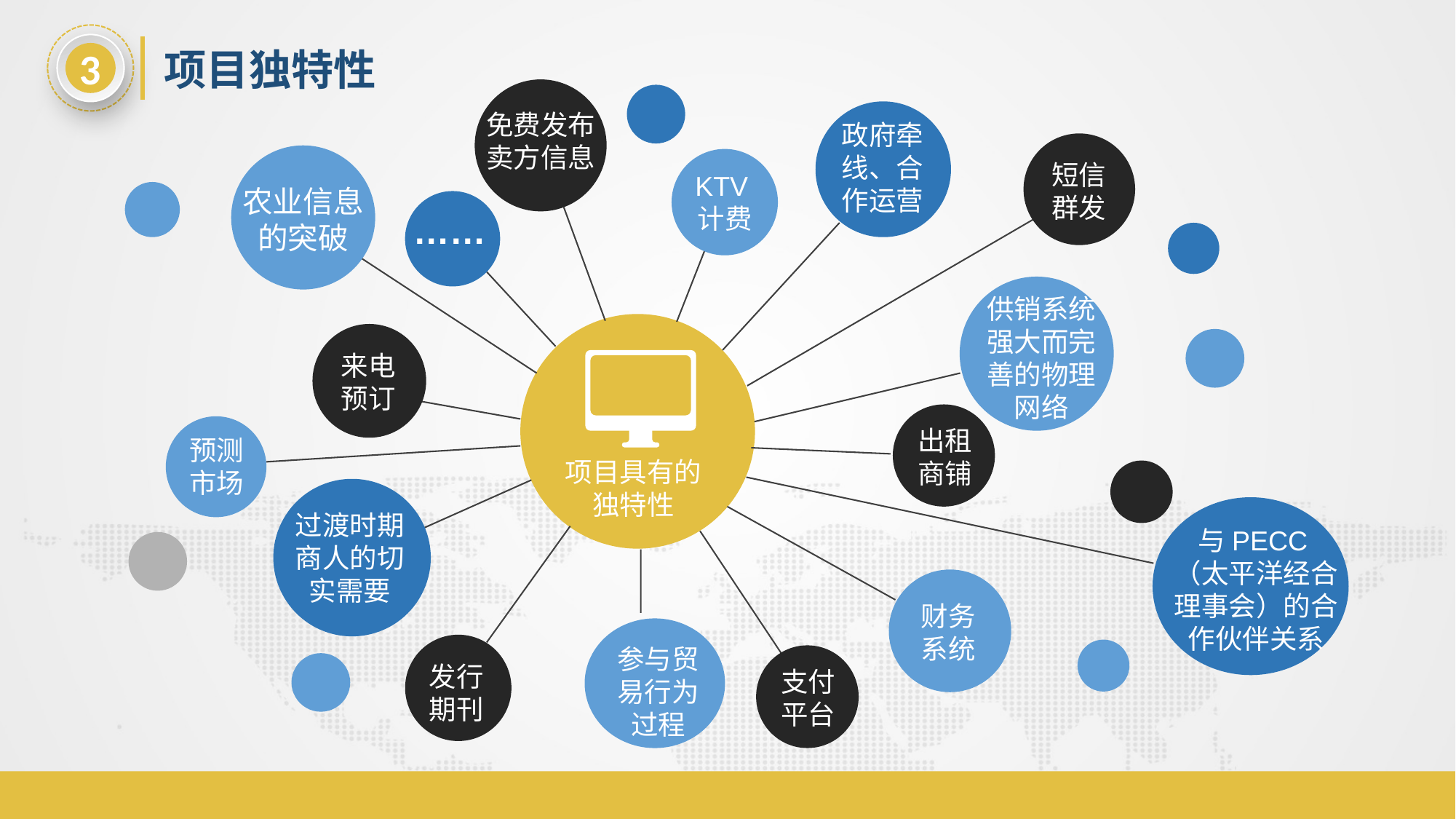

3

项目独特性

免费发布卖方信息

政府牵线、合作运营

短信群发

农业信息的突破

KTV计费

……

供销系统强大而完善的物理网络

来电预订

出租商铺

预测市场

项目具有的独特性

过渡时期商人的切实需要

与PECC（太平洋经合理事会）的合作伙伴关系

财务系统

参与贸易行为过程

发行期刊

支付平台